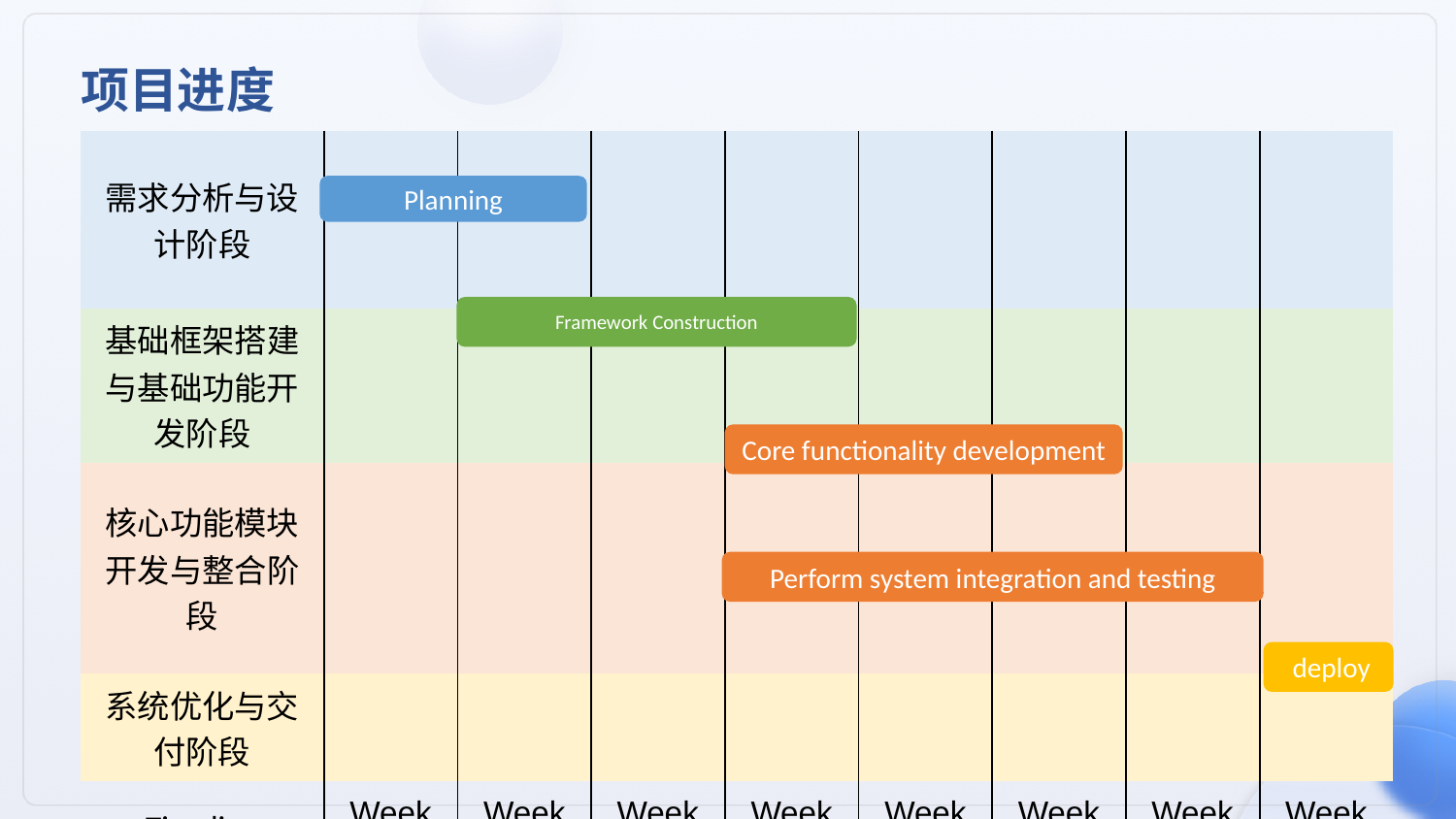

项目进度
| 需求分析与设计阶段 |  |  |  |  |  |  |  |  |
| --- | --- | --- | --- | --- | --- | --- | --- | --- |
|  |  |  |  |  |  |  |  |  |
| 基础框架搭建与基础功能开发阶段 |  |  |  |  |  |  |  |  |
|  |  |  |  |  |  |  |  |  |
| 核心功能模块开发与整合阶段 |  |  |  |  |  |  |  |  |
|  |  |  |  |  |  |  |  |  |
|  |  |  |  |  |  |  |  |  |
| 系统优化与交付阶段 |  |  |  |  |  |  |  |  |
| Timeline | Week 1 | Week 2 | Week 3 | Week 4 | Week 5 | Week 6 | Week 7-8 | Week 9 |
Planning
Framework Construction
Core functionality development
Perform system integration and testing
 deploy